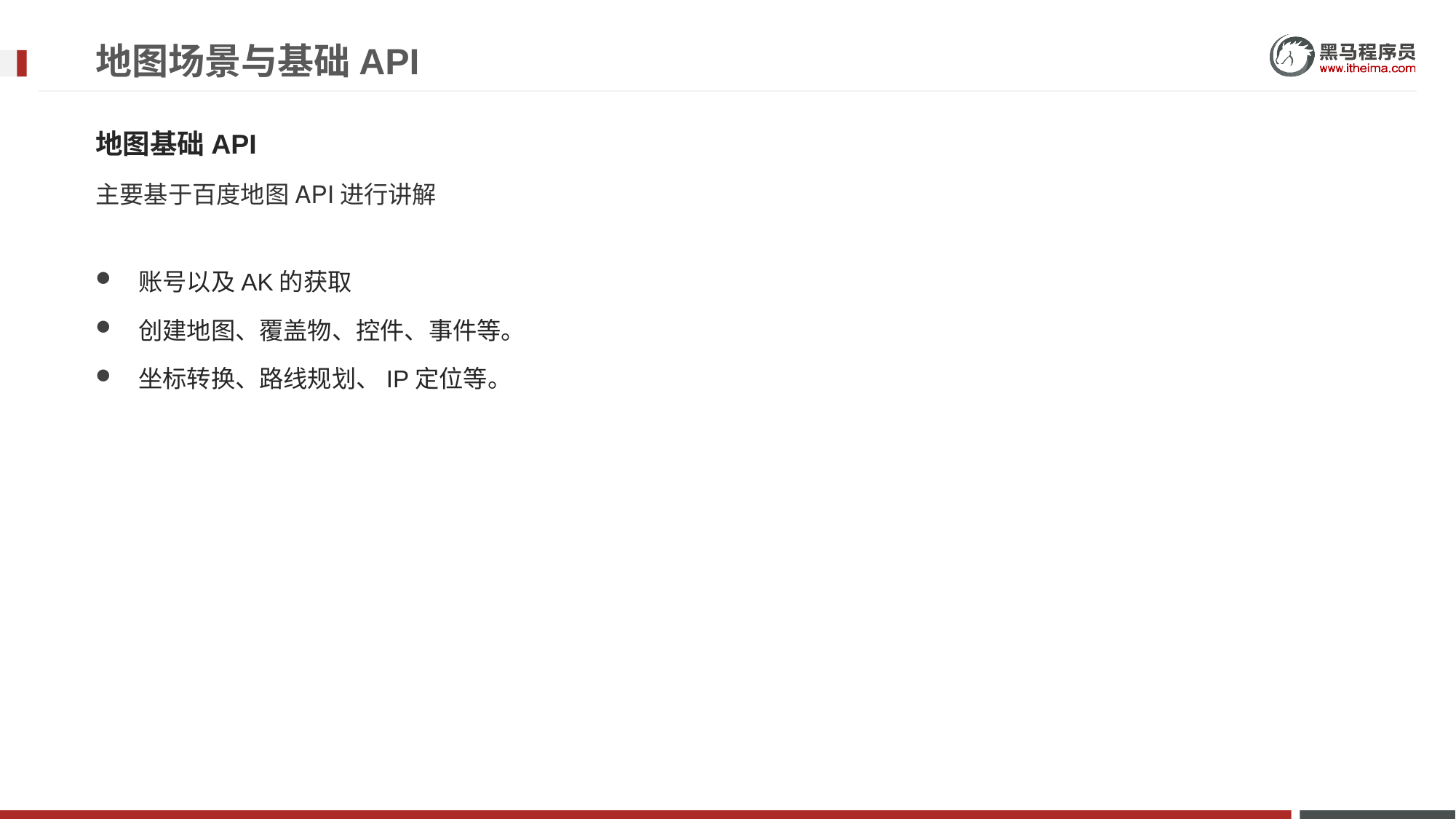

# 地图场景与基础API
地图基础API
主要基于百度地图API进行讲解
账号以及AK的获取
创建地图、覆盖物、控件、事件等。
坐标转换、路线规划、IP定位等。